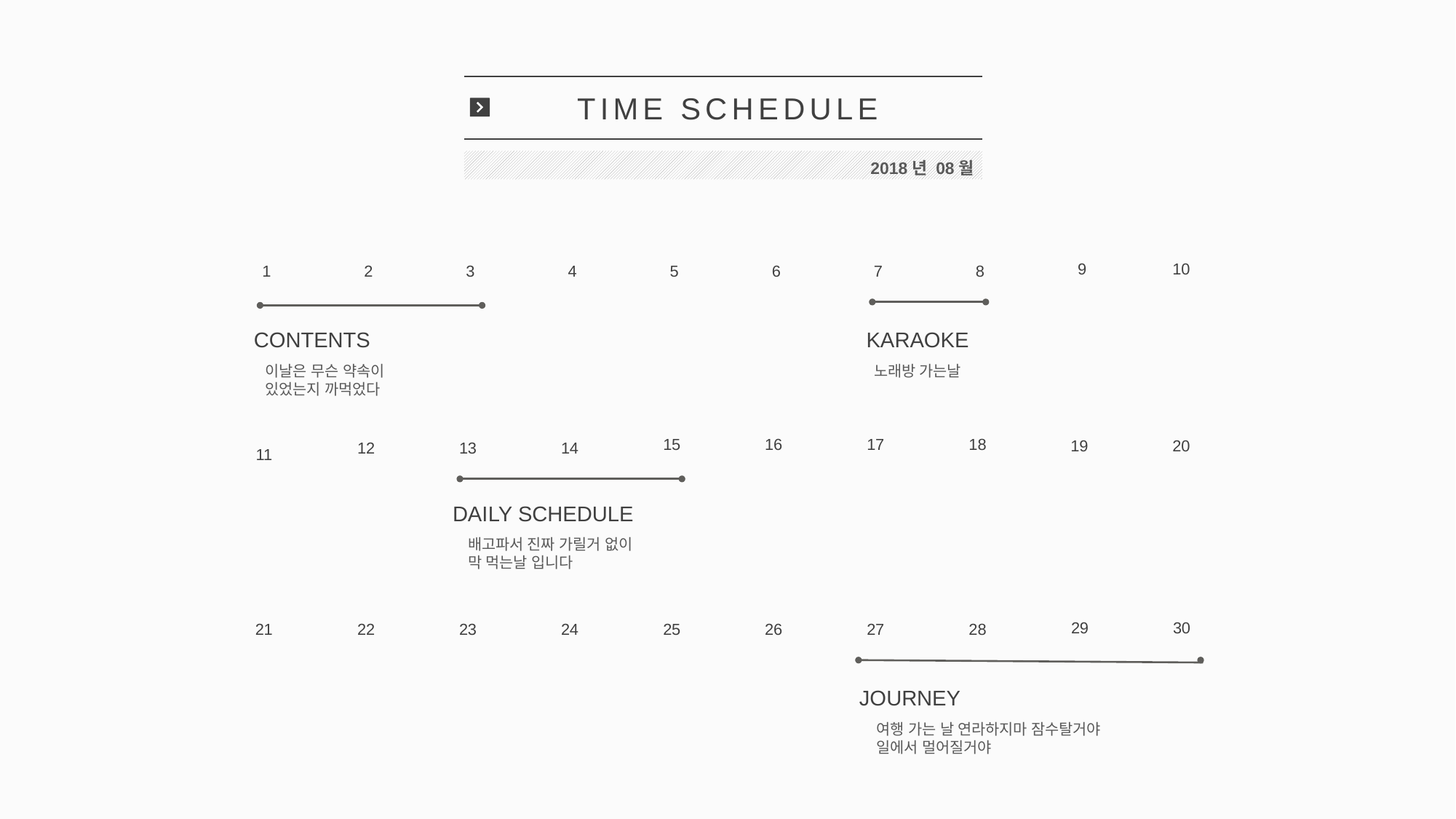

TIME SCHEDULE

2018년 08월

9
10
1
2
3
4
5
6
7
8

CONTENTS
KARAOKE
이날은 무슨 약속이
있었는지 까먹었다
노래방 가는날
15
16
17
18
19
20
12
13
14
11

DAILY SCHEDULE
배고파서 진짜 가릴거 없이
막 먹는날 입니다
29
30
21
22
23
24
25
26
27
28

JOURNEY
여행 가는 날 연라하지마 잠수탈거야
일에서 멀어질거야